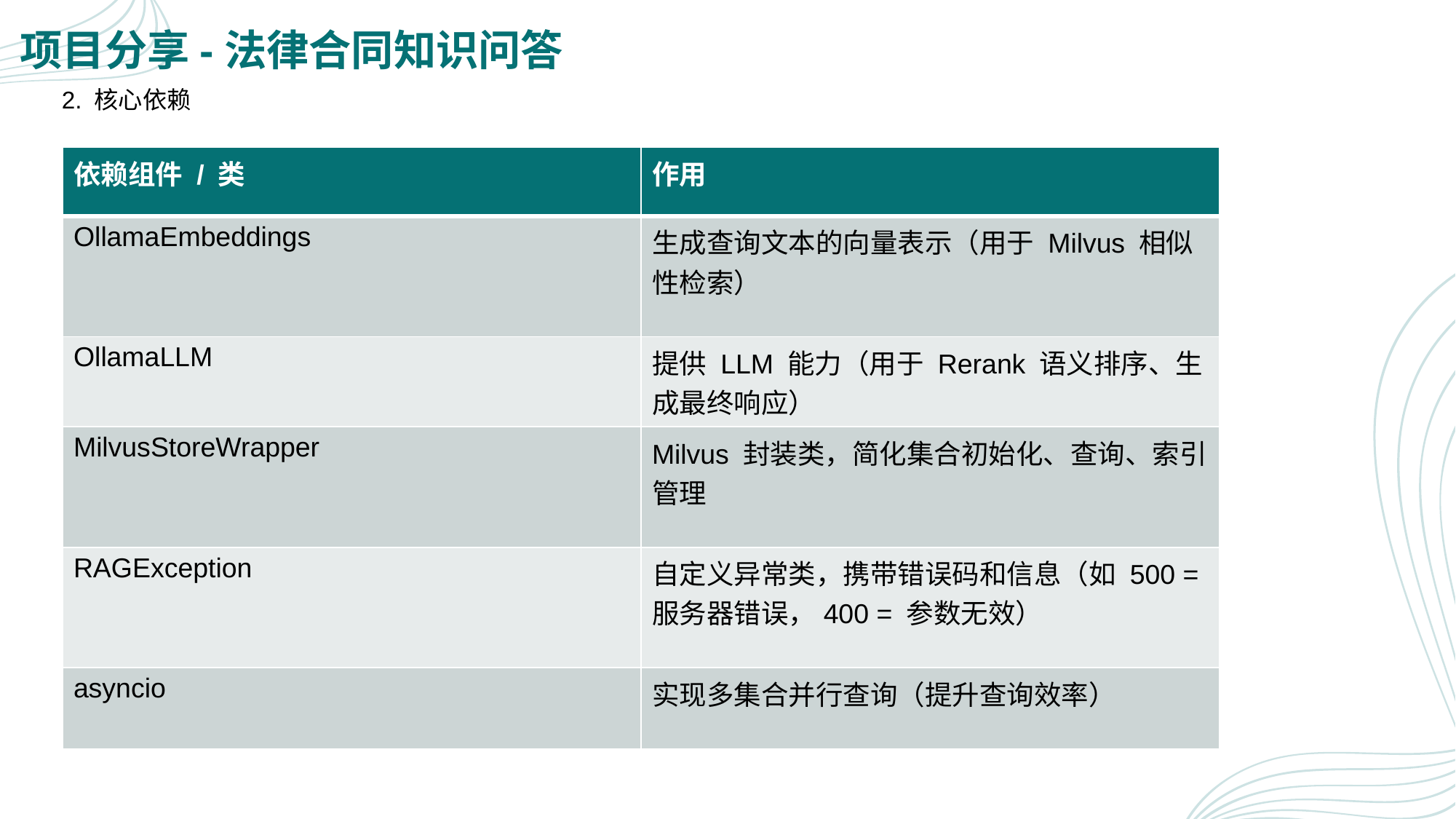

# 项目分享-法律合同知识问答
2. 核心依赖

| 依赖组件 / 类 | 作用 |
| --- | --- |
| OllamaEmbeddings | 生成查询文本的向量表示（用于 Milvus 相似性检索） |
| OllamaLLM | 提供 LLM 能力（用于 Rerank 语义排序、生成最终响应） |
| MilvusStoreWrapper | Milvus 封装类，简化集合初始化、查询、索引管理 |
| RAGException | 自定义异常类，携带错误码和信息（如 500 = 服务器错误，400 = 参数无效） |
| asyncio | 实现多集合并行查询（提升查询效率） |